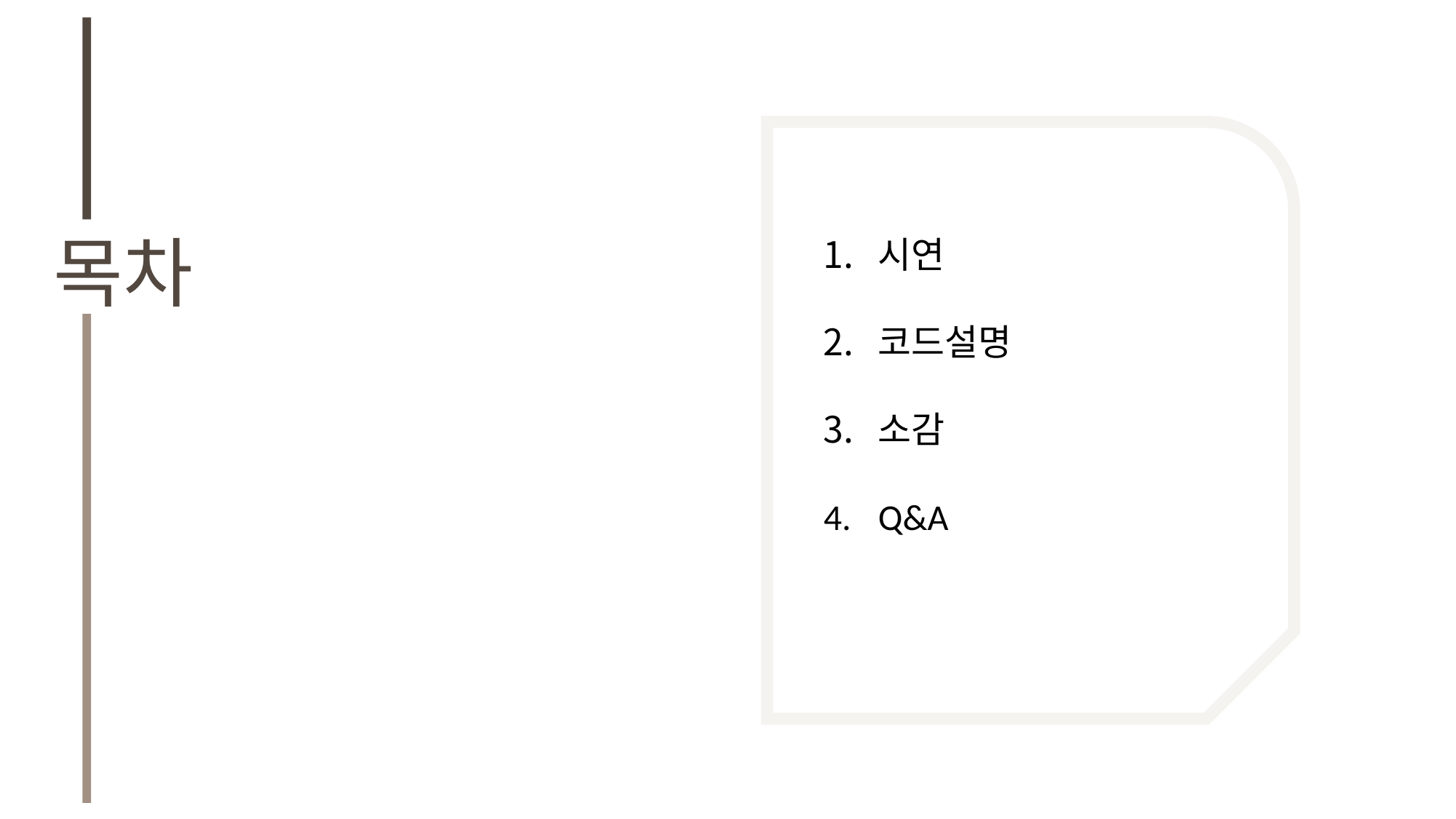

시연
코드설명
소감
Q&A
목차

we are the profesional